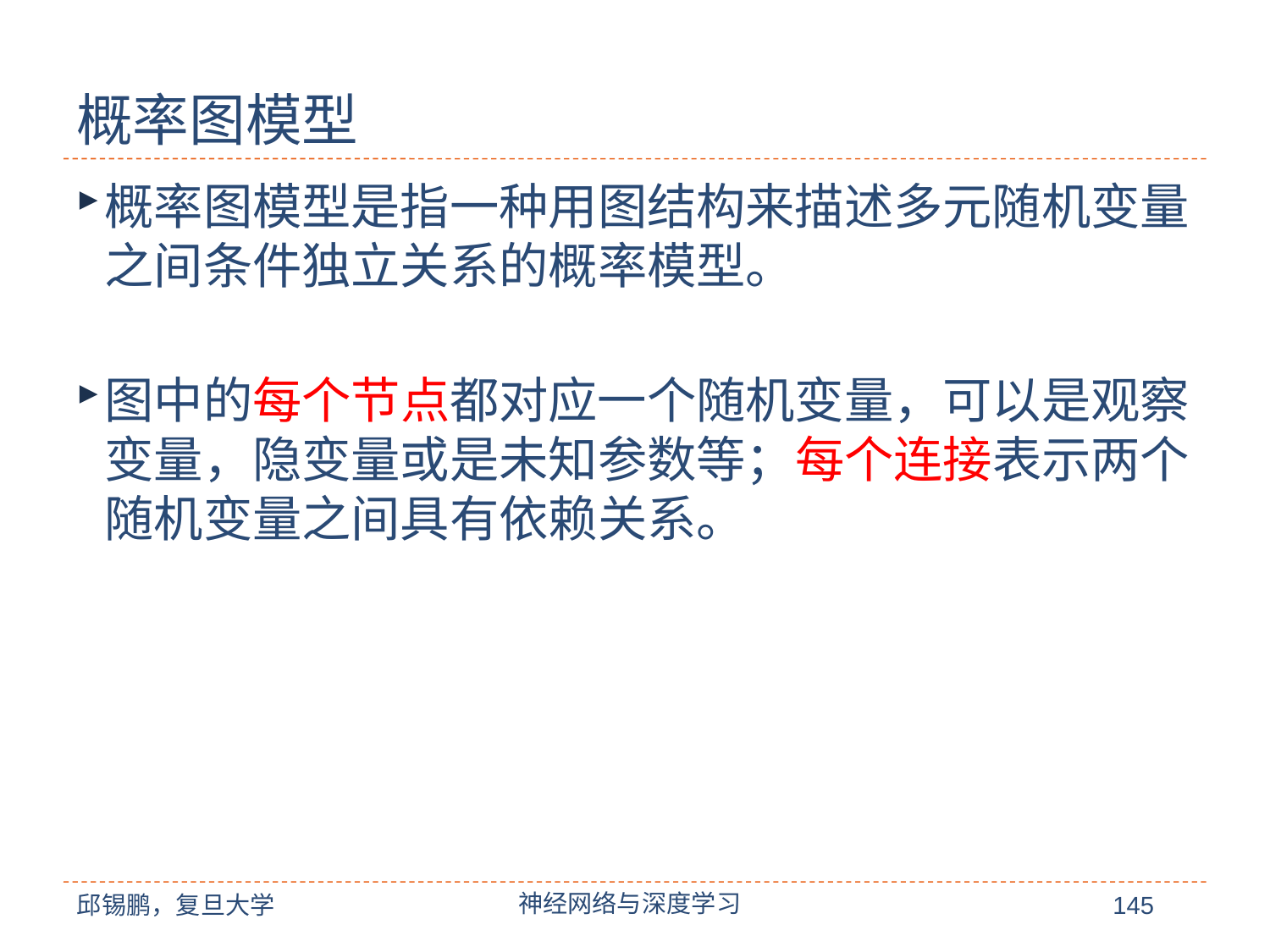

# 概率图模型
概率图模型是指一种用图结构来描述多元随机变量之间条件独立关系的概率模型。

图中的每个节点都对应一个随机变量，可以是观察变量，隐变量或是未知参数等；每个连接表示两个随机变量之间具有依赖关系。